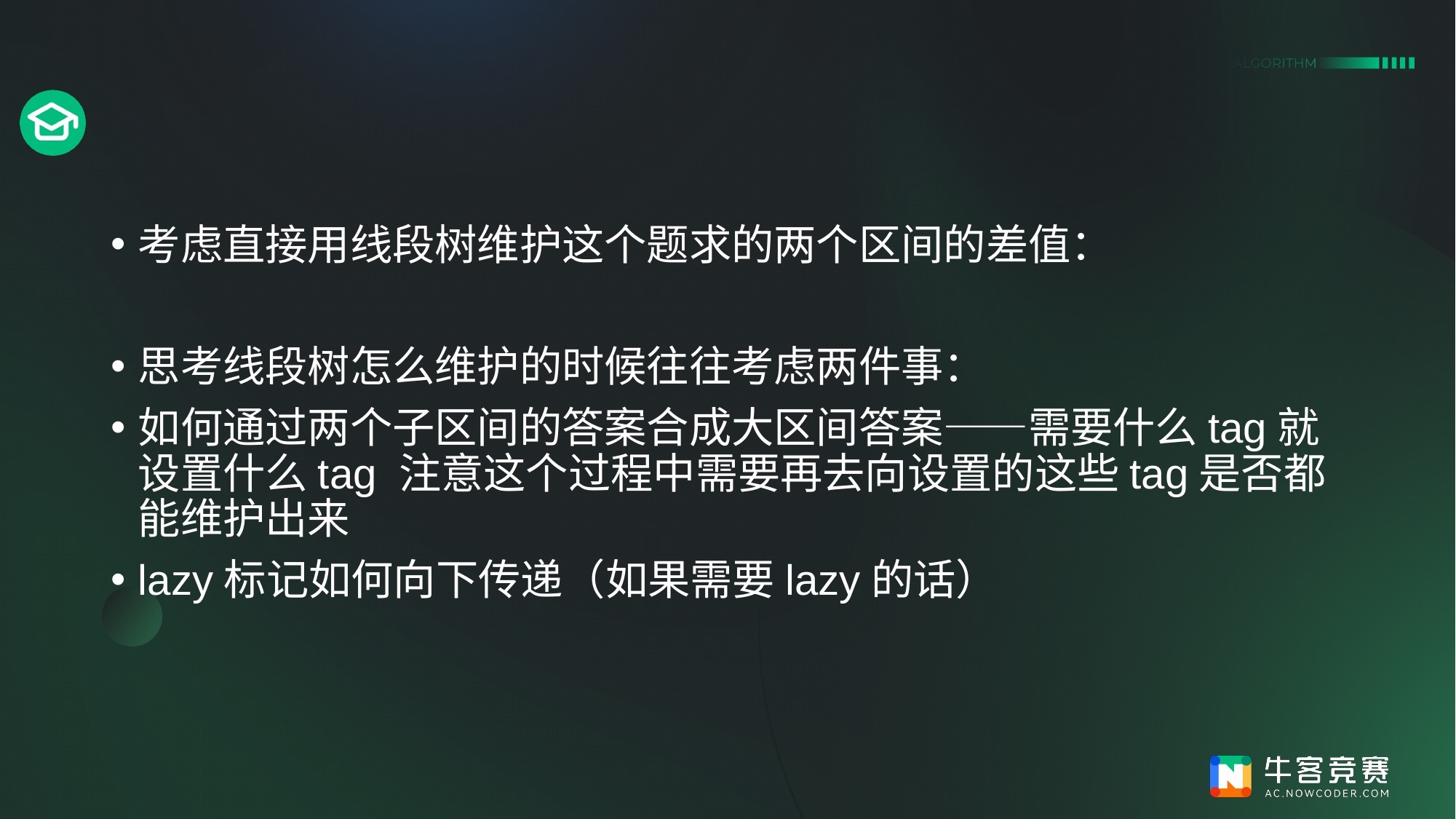

#
考虑直接用线段树维护这个题求的两个区间的差值：

思考线段树怎么维护的时候往往考虑两件事：
如何通过两个子区间的答案合成大区间答案——需要什么tag就设置什么tag 注意这个过程中需要再去向设置的这些tag是否都能维护出来
lazy标记如何向下传递（如果需要lazy的话）